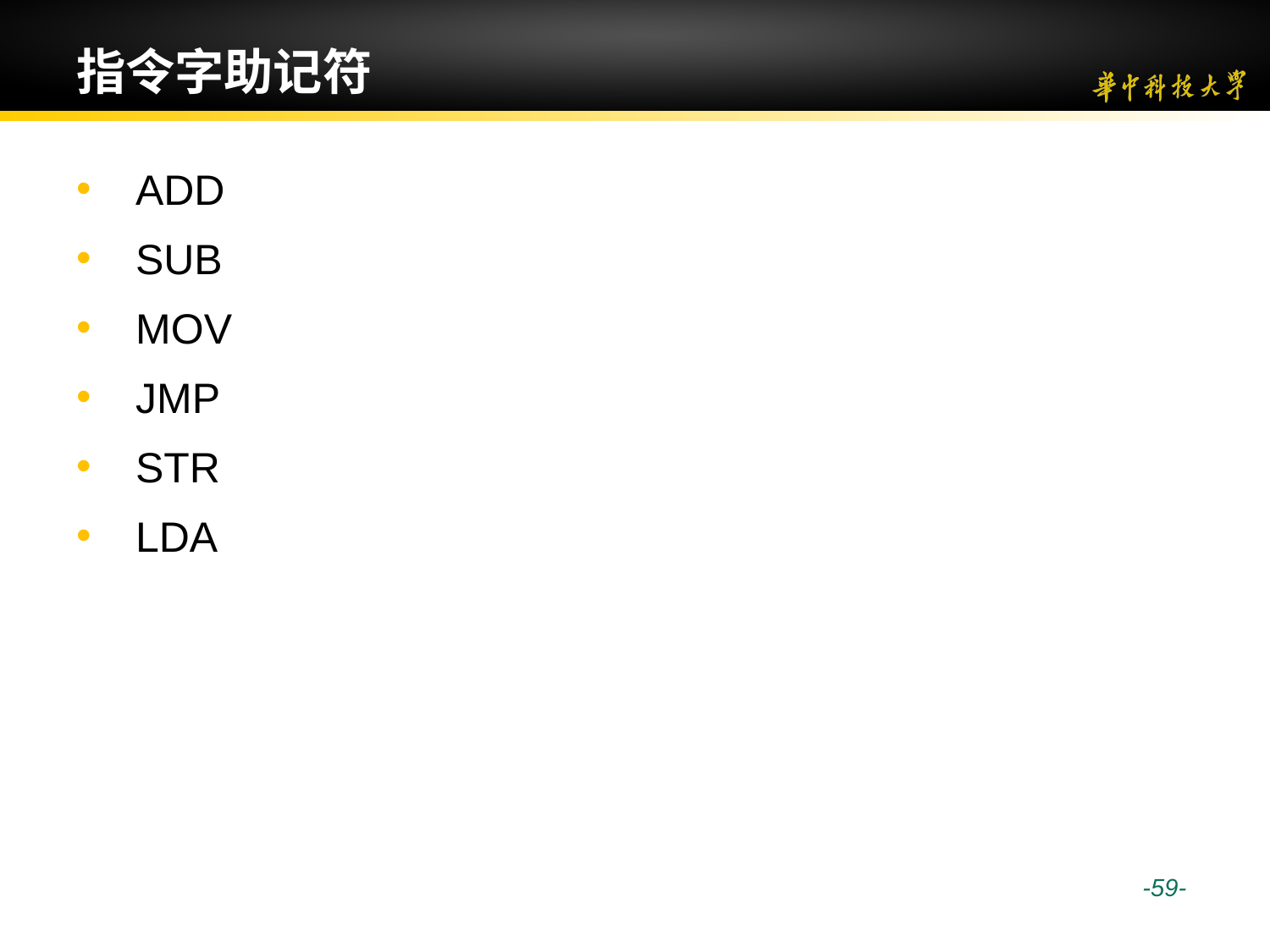

# 指令字助记符
 ADD
 SUB
 MOV
 JMP
 STR
 LDA
 -59-